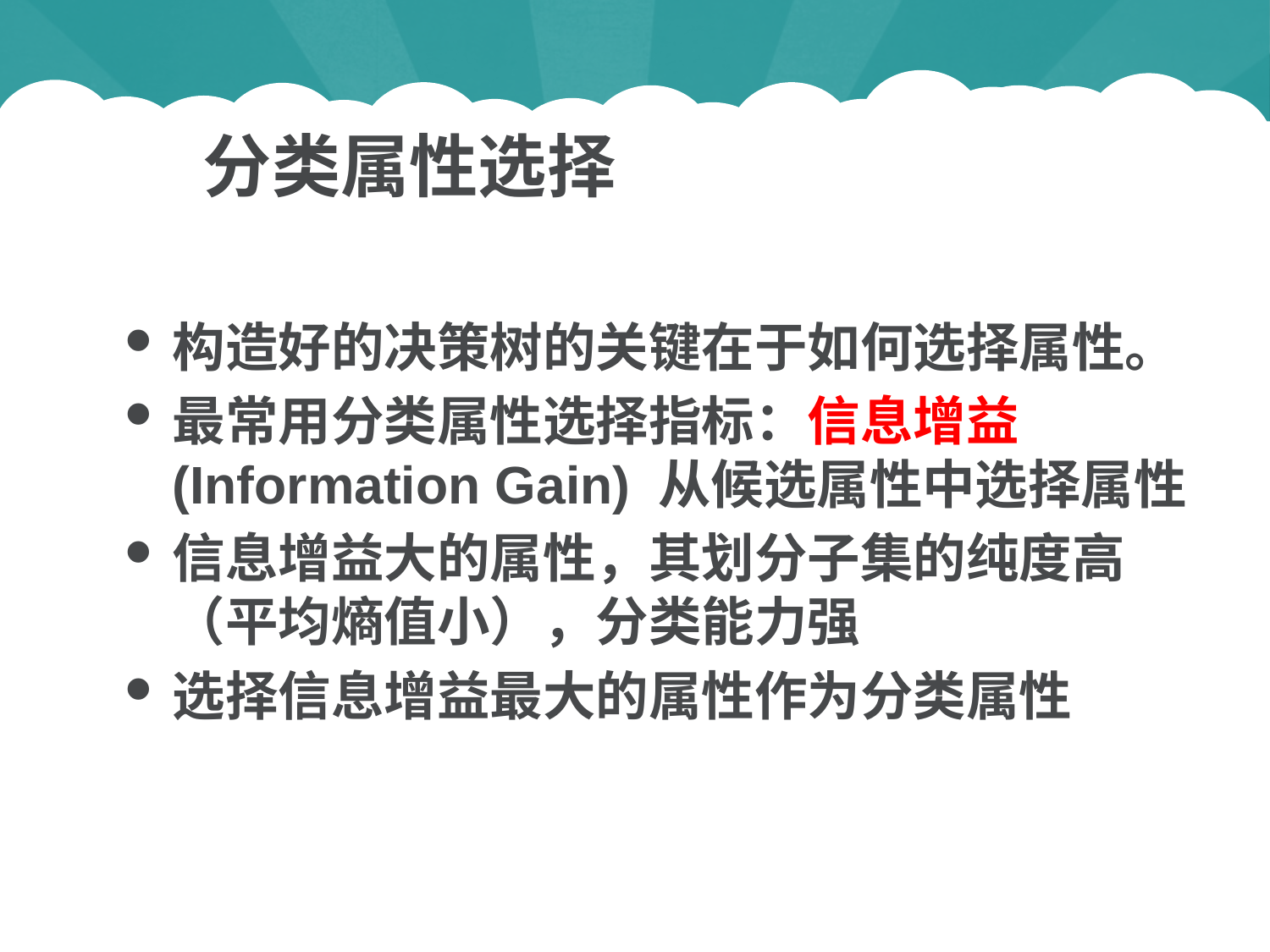

分类属性选择
构造好的决策树的关键在于如何选择属性。
最常用分类属性选择指标：信息增益(Information Gain) 从候选属性中选择属性
信息增益大的属性，其划分子集的纯度高（平均熵值小），分类能力强
选择信息增益最大的属性作为分类属性